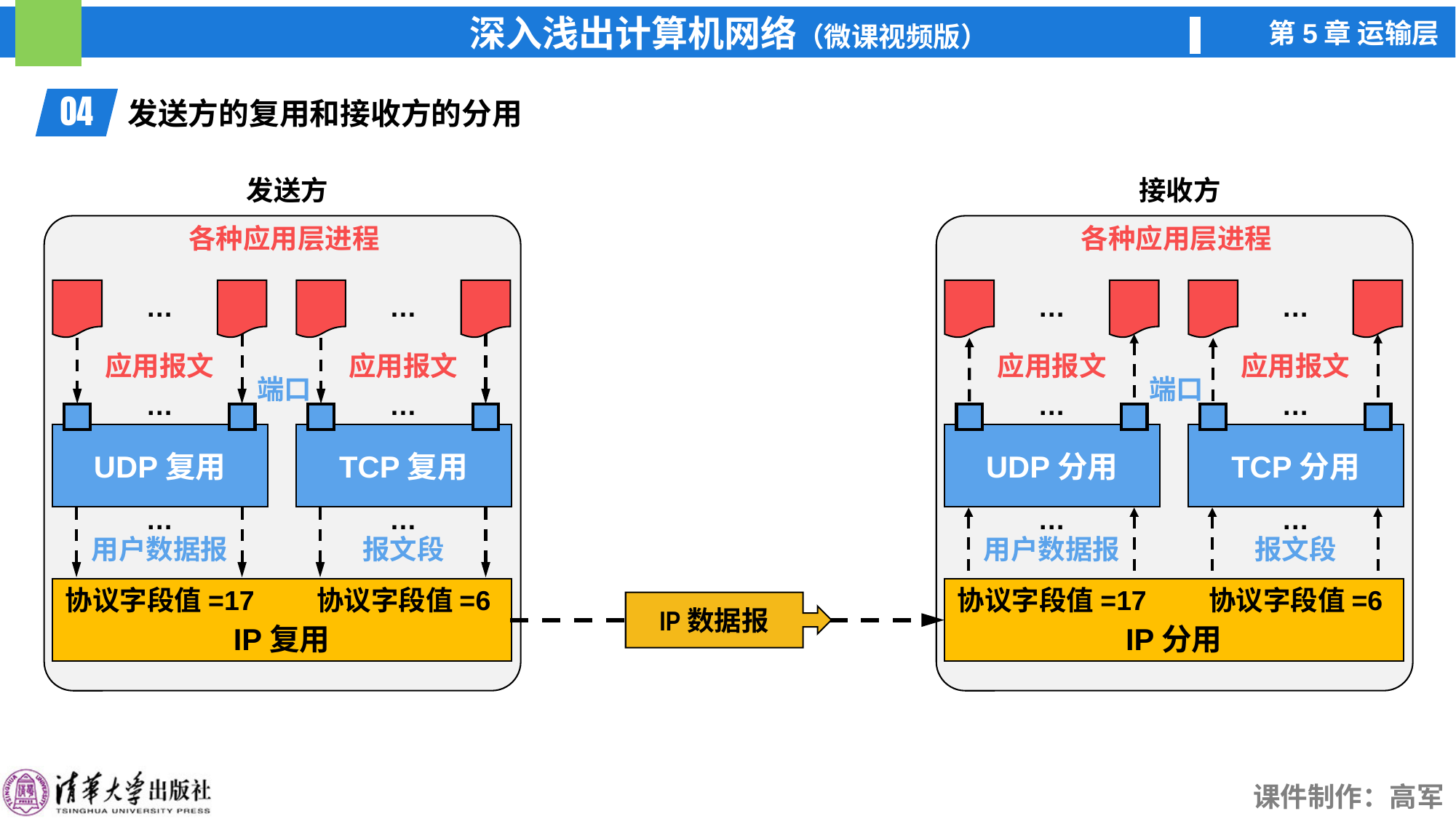

04
发送方的复用和接收方的分用
发送方

接收方

各种应用层进程

…
…
各种应用层进程

…
…
应用报文
应用报文
应用报文
应用报文
端口
端口
…
…
…
…

UDP复用
TCP复用
UDP分用
TCP分用
…
用户数据报
…
报文段
…
用户数据报
…
报文段
协议字段值=17
协议字段值=6
协议字段值=17
协议字段值=6

IP复用

IP分用
IP数据报